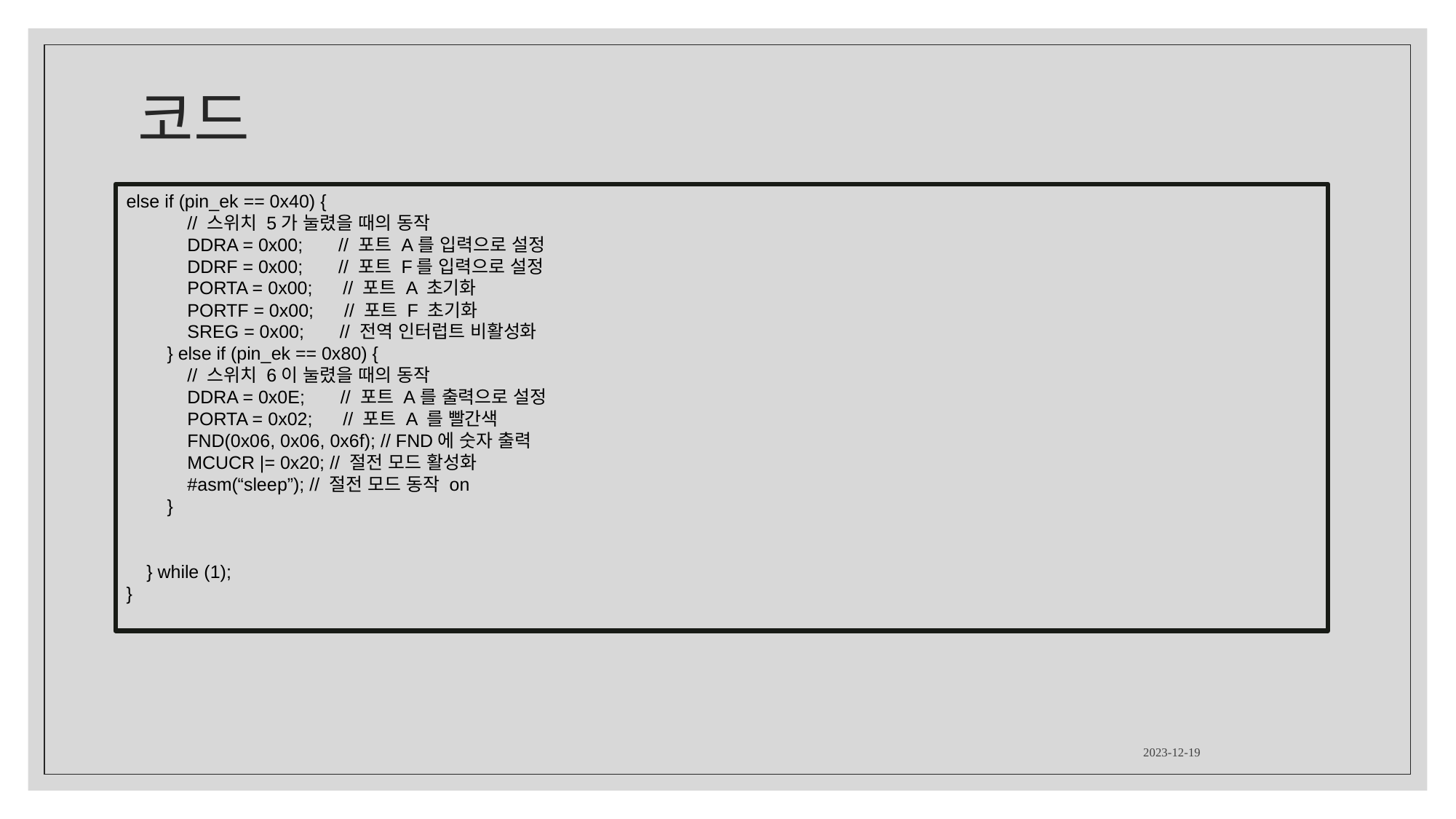

# 코드
else if (pin_ek == 0x40) {
            // 스위치 5가 눌렸을 때의 동작
            DDRA = 0x00;       // 포트 A를 입력으로 설정
            DDRF = 0x00;       // 포트 F를 입력으로 설정
            PORTA = 0x00;      // 포트 A 초기화
            PORTF = 0x00;      // 포트 F 초기화
            SREG = 0x00;       // 전역 인터럽트 비활성화
        } else if (pin_ek == 0x80) {
            // 스위치 6이 눌렸을 때의 동작
            DDRA = 0x0E;       // 포트 A를 출력으로 설정
            PORTA = 0x02;      // 포트 A 를 빨간색
            FND(0x06, 0x06, 0x6f); // FND에 숫자 출력
            MCUCR |= 0x20; // 절전 모드 활성화
            #asm(“sleep”); // 절전 모드 동작 on
        }

    } while (1);
}

2023-12-19